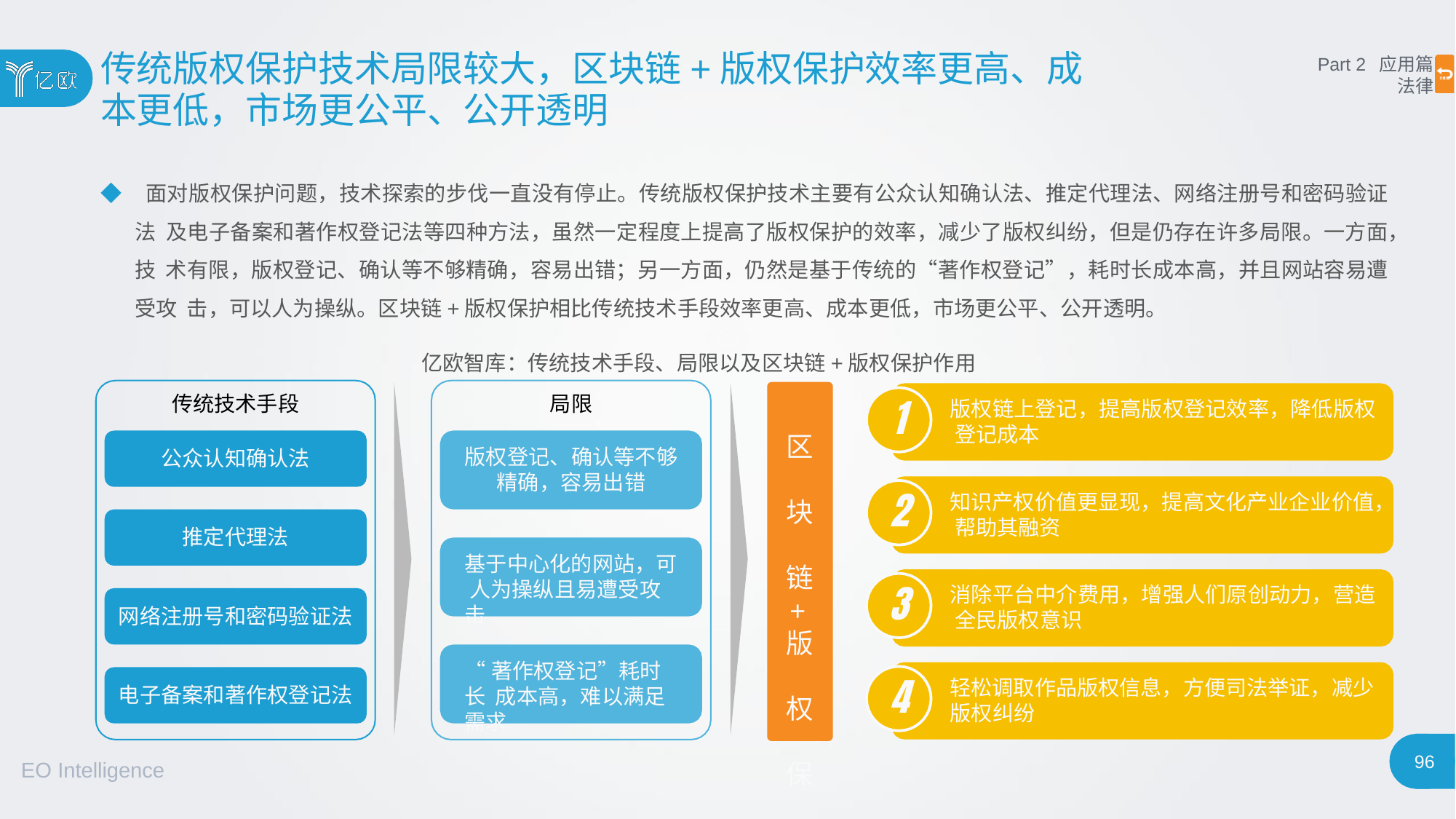

# 传统版权保护技术局限较大，区块链+版权保护效率更高、成
Part 2 应用篇
法律

本更低，市场更公平、公开透明
◆ 面对版权保护问题，技术探索的步伐一直没有停止。传统版权保护技术主要有公众认知确认法、推定代理法、网络注册号和密码验证法  及电子备案和著作权登记法等四种方法，虽然一定程度上提高了版权保护的效率，减少了版权纠纷，但是仍存在许多局限。一方面，技  术有限，版权登记、确认等不够精确，容易出错；另一方面，仍然是基于传统的“著作权登记”，耗时长成本高，并且网站容易遭受攻  击，可以人为操纵。区块链+版权保护相比传统技术手段效率更高、成本更低，市场更公平、公开透明。

亿欧智库：传统技术手段、局限以及区块链+版权保护作用

传统技术手段
局限
版权链上登记，提高版权登记效率，降低版权  登记成本
1
区  块  链
+
版  权  保  护

版权登记、确认等不够
精确，容易出错
公众认知确认法

知识产权价值更显现，提高文化产业企业价值，  帮助其融资
2

推定代理法

基于中心化的网站，可  人为操纵且易遭受攻击

消除平台中介费用，增强人们原创动力，营造  全民版权意识
3

网络注册号和密码验证法

“著作权登记”耗时长  成本高，难以满足需求

轻松调取作品版权信息，方便司法举证，减少
版权纠纷
4
电子备案和著作权登记法
96
EO Intelligence